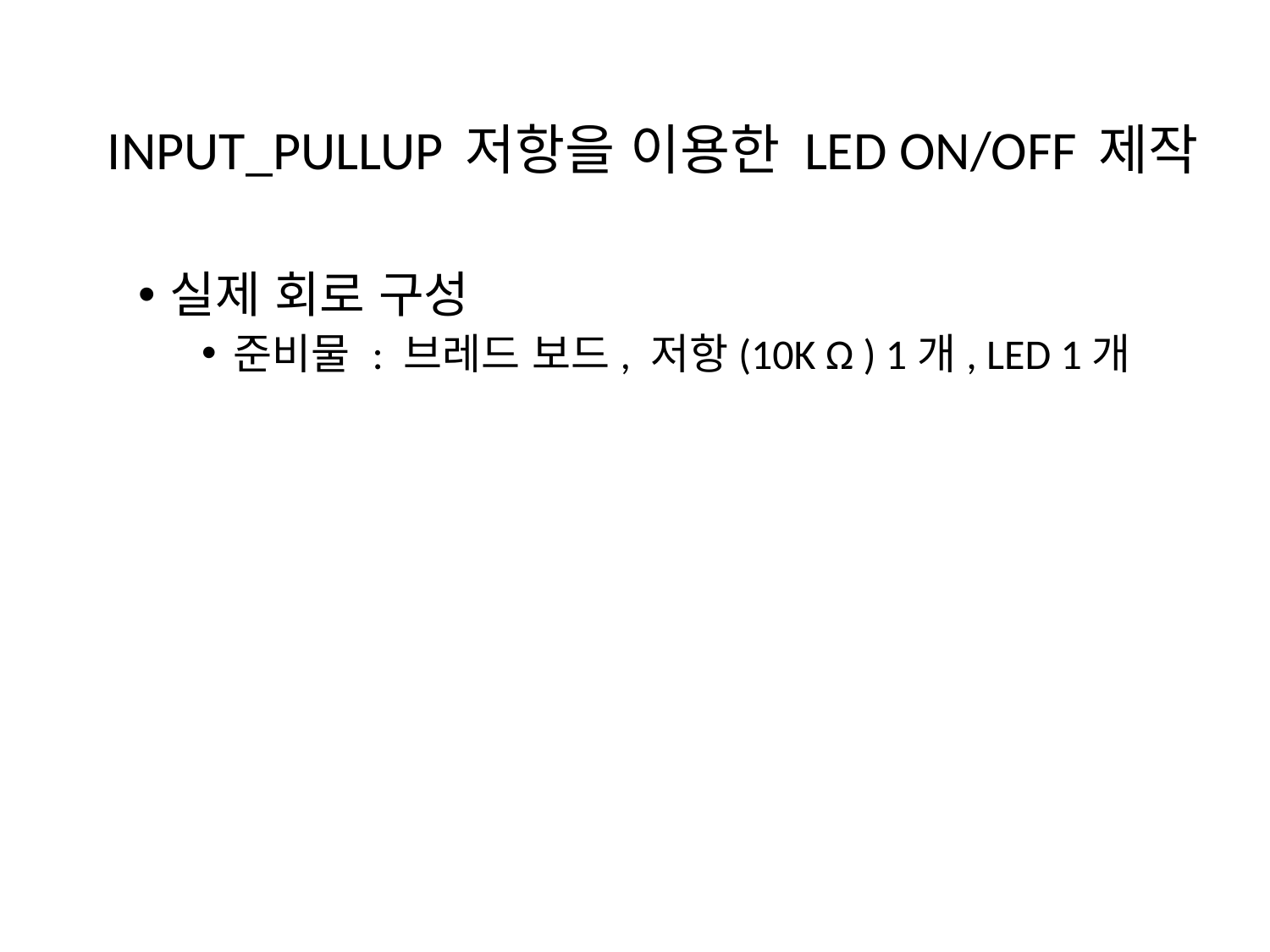

# INPUT_PULLUP 저항을 이용한 LED ON/OFF 제작
실제 회로 구성
준비물 : 브레드 보드, 저항(10K Ω ) 1개, LED 1개